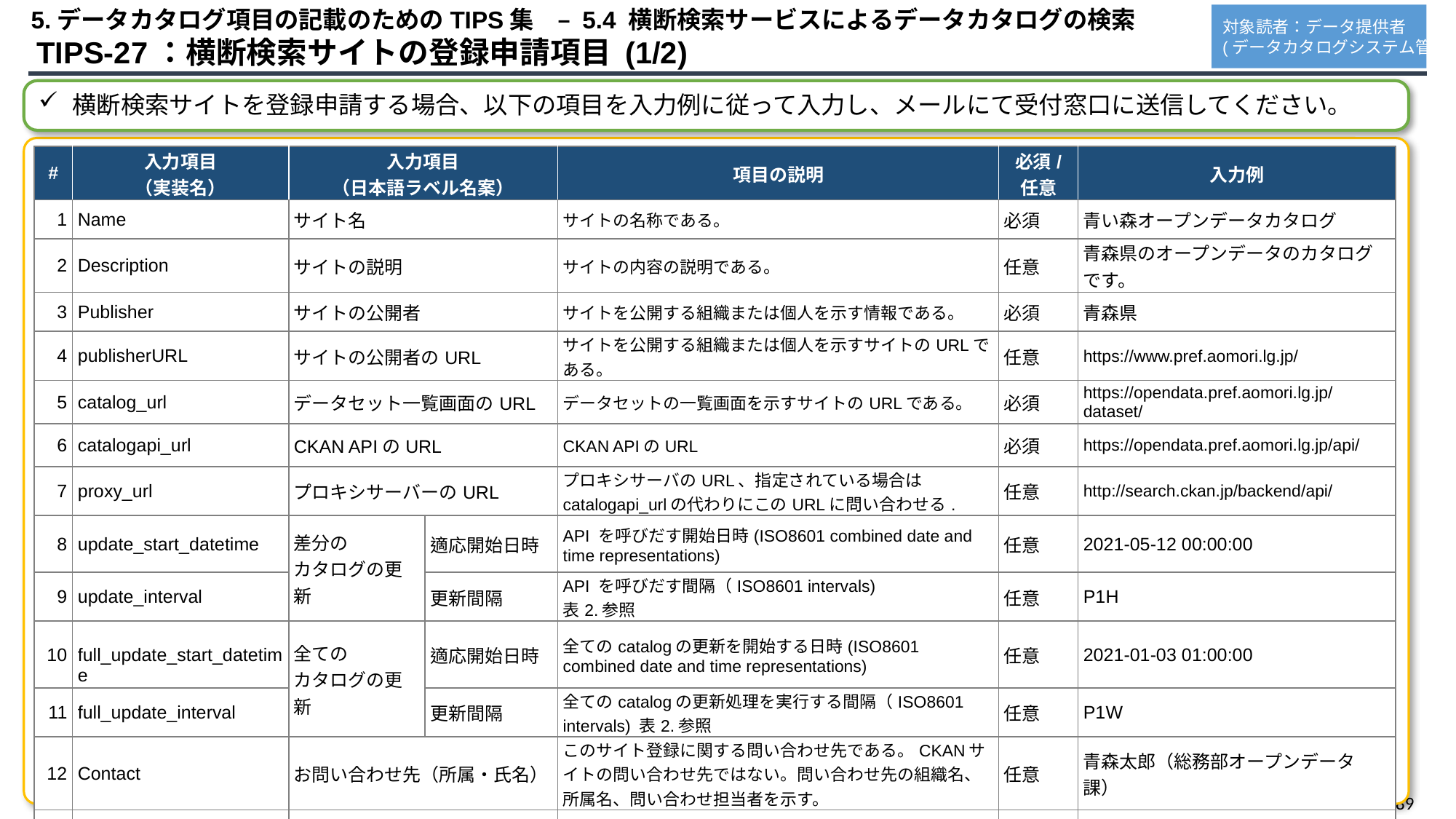

5.データカタログ項目の記載のためのTIPS集　– 5.4 横断検索サービスによるデータカタログの検索
対象読者：データ提供者
(データカタログシステム管理者)
 TIPS-27：横断検索サイトの登録申請項目 (1/2)
横断検索サイトを登録申請する場合、以下の項目を入力例に従って入力し、メールにて受付窓口に送信してください。

| # | 入力項目 （実装名） | 入力項目 （日本語ラベル名案） |  | 項目の説明 | 必須/ 任意 | 入力例 |
| --- | --- | --- | --- | --- | --- | --- |
| 1 | Name | サイト名 |  | サイトの名称である。 | 必須 | 青い森オープンデータカタログ |
| 2 | Description | サイトの説明 |  | サイトの内容の説明である。 | 任意 | 青森県のオープンデータのカタログです。 |
| 3 | Publisher | サイトの公開者 |  | サイトを公開する組織または個人を示す情報である。 | 必須 | 青森県 |
| 4 | publisherURL | サイトの公開者のURL |  | サイトを公開する組織または個人を示すサイトのURLである。 | 任意 | https://www.pref.aomori.lg.jp/ |
| 5 | catalog\_url | データセット一覧画面のURL |  | データセットの一覧画面を示すサイトのURLである。 | 必須 | https://opendata.pref.aomori.lg.jp/dataset/ |
| 6 | catalogapi\_url | CKAN APIのURL |  | CKAN APIのURL | 必須 | https://opendata.pref.aomori.lg.jp/api/ |
| 7 | proxy\_url | プロキシサーバーのURL |  | プロキシサーバのURL、指定されている場合は catalogapi\_urlの代わりにこのURLに問い合わせる. | 任意 | http://search.ckan.jp/backend/api/ |
| 8 | update\_start\_datetime | 差分の カタログの更新 | 適応開始日時 | API を呼びだす開始日時(ISO8601 combined date and time representations) | 任意 | 2021-05-12 00:00:00 |
| 9 | update\_interval |  | 更新間隔 | API を呼びだす間隔（ISO8601 intervals) 表2.参照 | 任意 | P1H |
| 10 | full\_update\_start\_datetime | 全ての カタログの更新 | 適応開始日時 | 全てのcatalogの更新を開始する日時(ISO8601 combined date and time representations) | 任意 | 2021-01-03 01:00:00 |
| 11 | full\_update\_interval |  | 更新間隔 | 全てのcatalogの更新処理を実行する間隔（ISO8601 intervals) 表2.参照 | 任意 | P1W |
| 12 | Contact | お問い合わせ先（所属・氏名） |  | このサイト登録に関する問い合わせ先である。CKANサイトの問い合わせ先ではない。問い合わせ先の組織名、所属名、問い合わせ担当者を示す。 | 任意 | 青森太郎（総務部オープンデータ課） |
| 13 | contact\_email | お問い合わせ先（E-Mail） |  | 問い合わせ先のメールアドレスを示す。 | 必須 | xxx@pref.aomori.lg.jp |